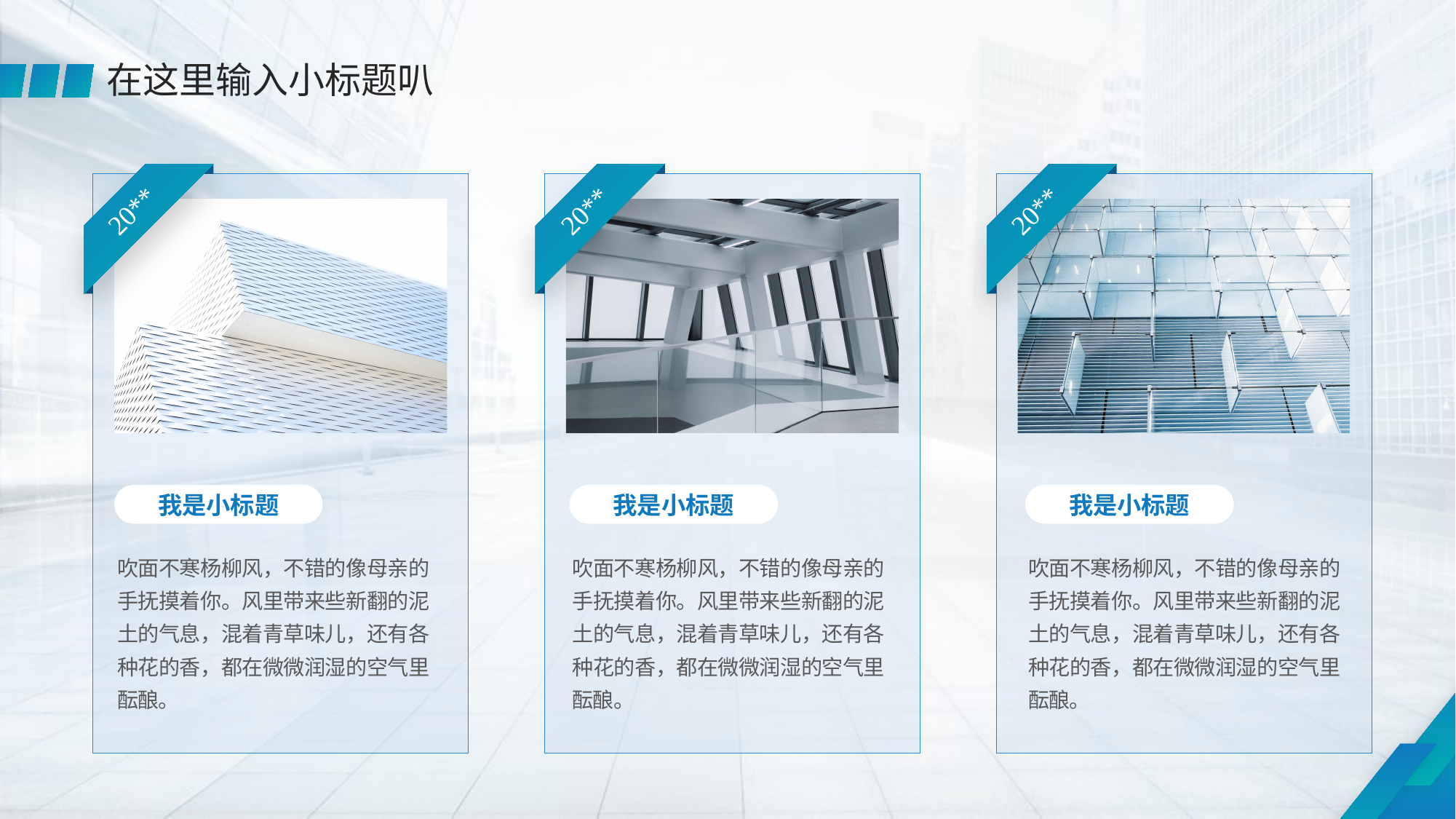

在这里输入小标题叭

20**

20**

20**

我是小标题
我是小标题
我是小标题
吹面不寒杨柳风，不错的像母亲的手抚摸着你。风里带来些新翻的泥土的气息，混着青草味儿，还有各种花的香，都在微微润湿的空气里酝酿。
吹面不寒杨柳风，不错的像母亲的手抚摸着你。风里带来些新翻的泥土的气息，混着青草味儿，还有各种花的香，都在微微润湿的空气里酝酿。
吹面不寒杨柳风，不错的像母亲的手抚摸着你。风里带来些新翻的泥土的气息，混着青草味儿，还有各种花的香，都在微微润湿的空气里酝酿。